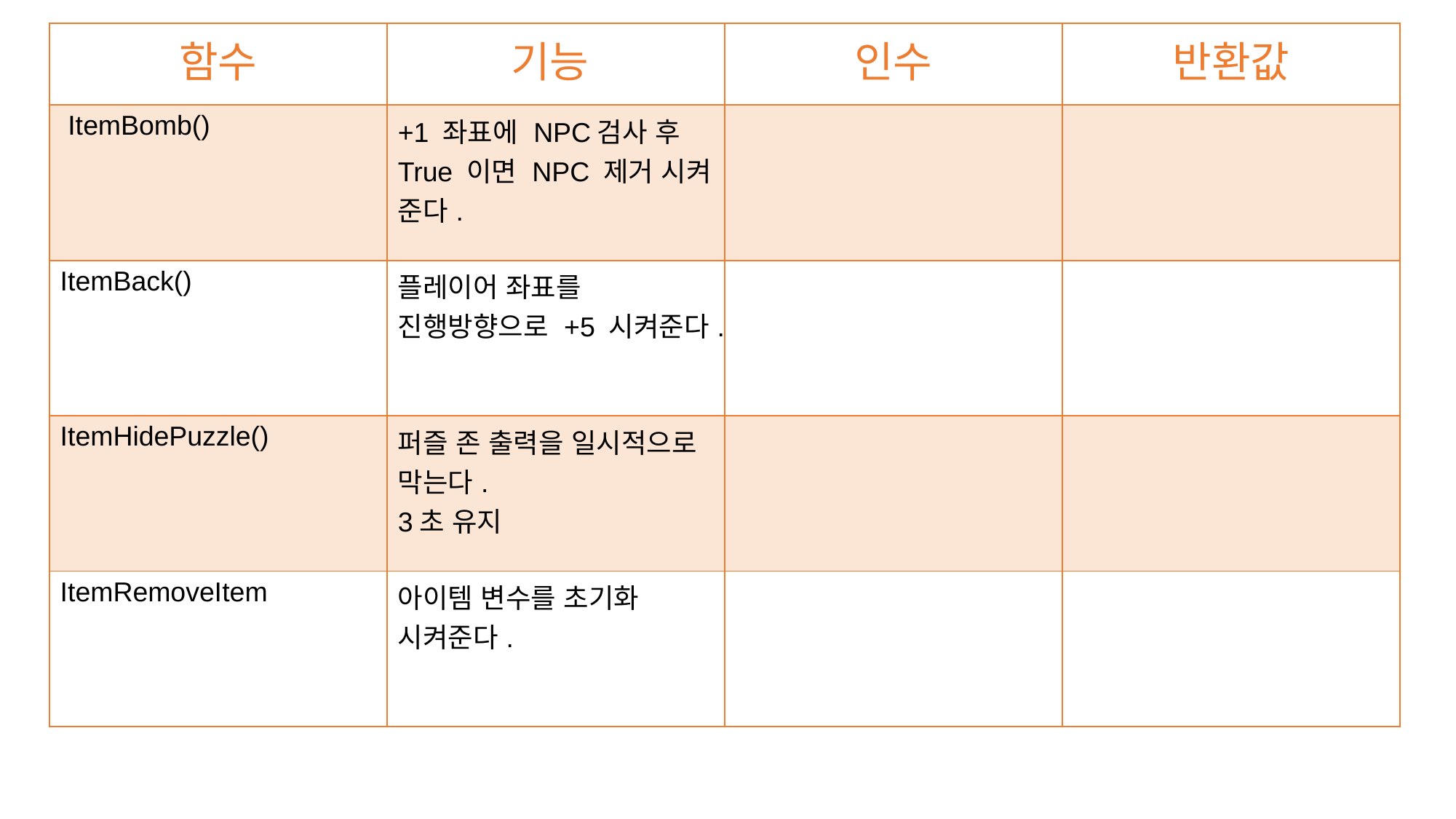

| 함수 | 기능 | 인수 | 반환값 |
| --- | --- | --- | --- |
| ItemBomb() | +1 좌표에 NPC검사 후 True 이면 NPC 제거 시켜 준다. |  |  |
| ItemBack() | 플레이어 좌표를 진행방향으로 +5 시켜준다. |  |  |
| ItemHidePuzzle() | 퍼즐 존 출력을 일시적으로 막는다. 3초 유지 |  |  |
| ItemRemoveItem | 아이템 변수를 초기화 시켜준다. |  |  |